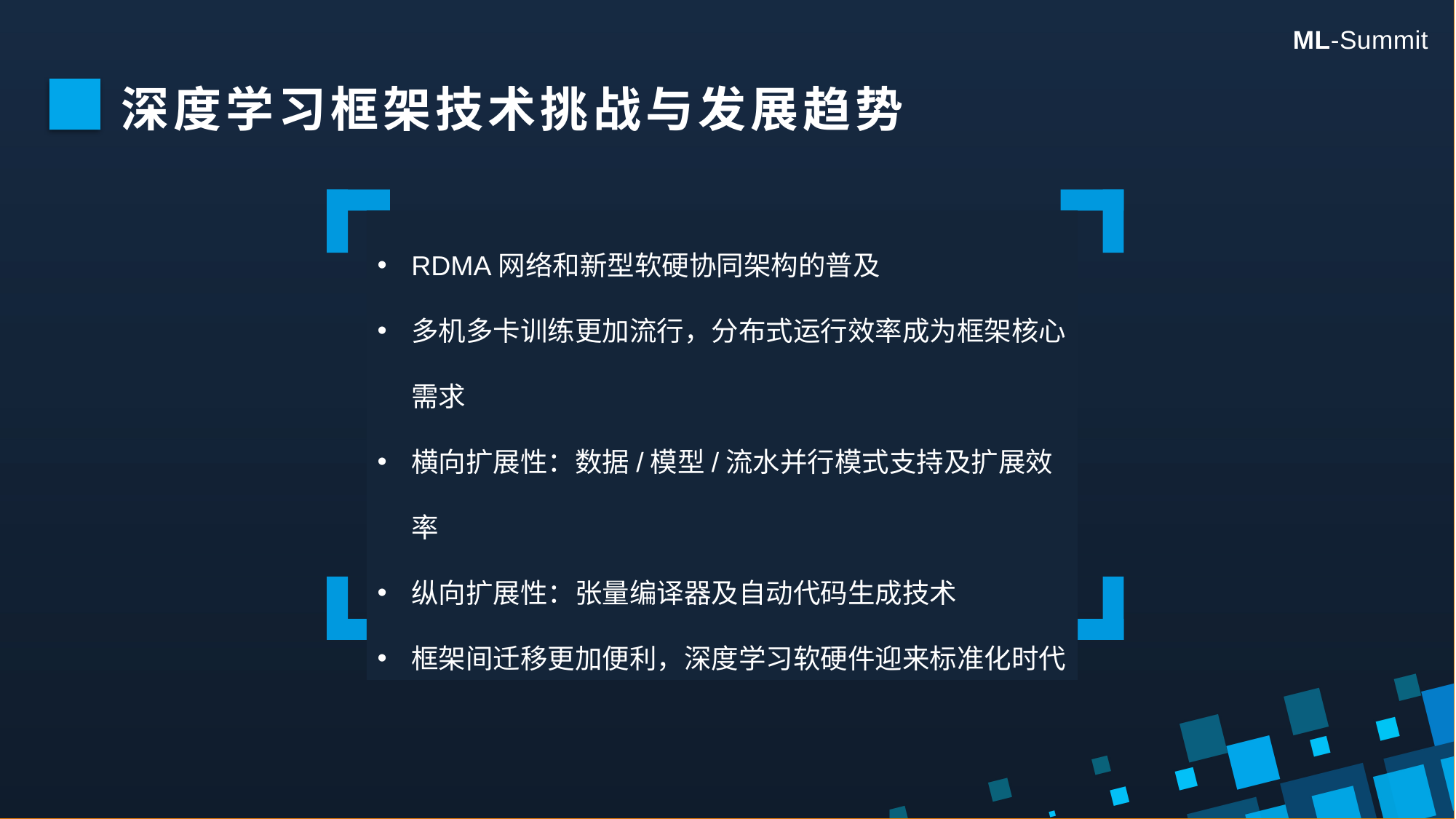

深度学习框架技术挑战与发展趋势

RDMA网络和新型软硬协同架构的普及
多机多卡训练更加流行，分布式运行效率成为框架核心需求
横向扩展性：数据/模型/流水并行模式支持及扩展效率
纵向扩展性：张量编译器及自动代码生成技术
框架间迁移更加便利，深度学习软硬件迎来标准化时代